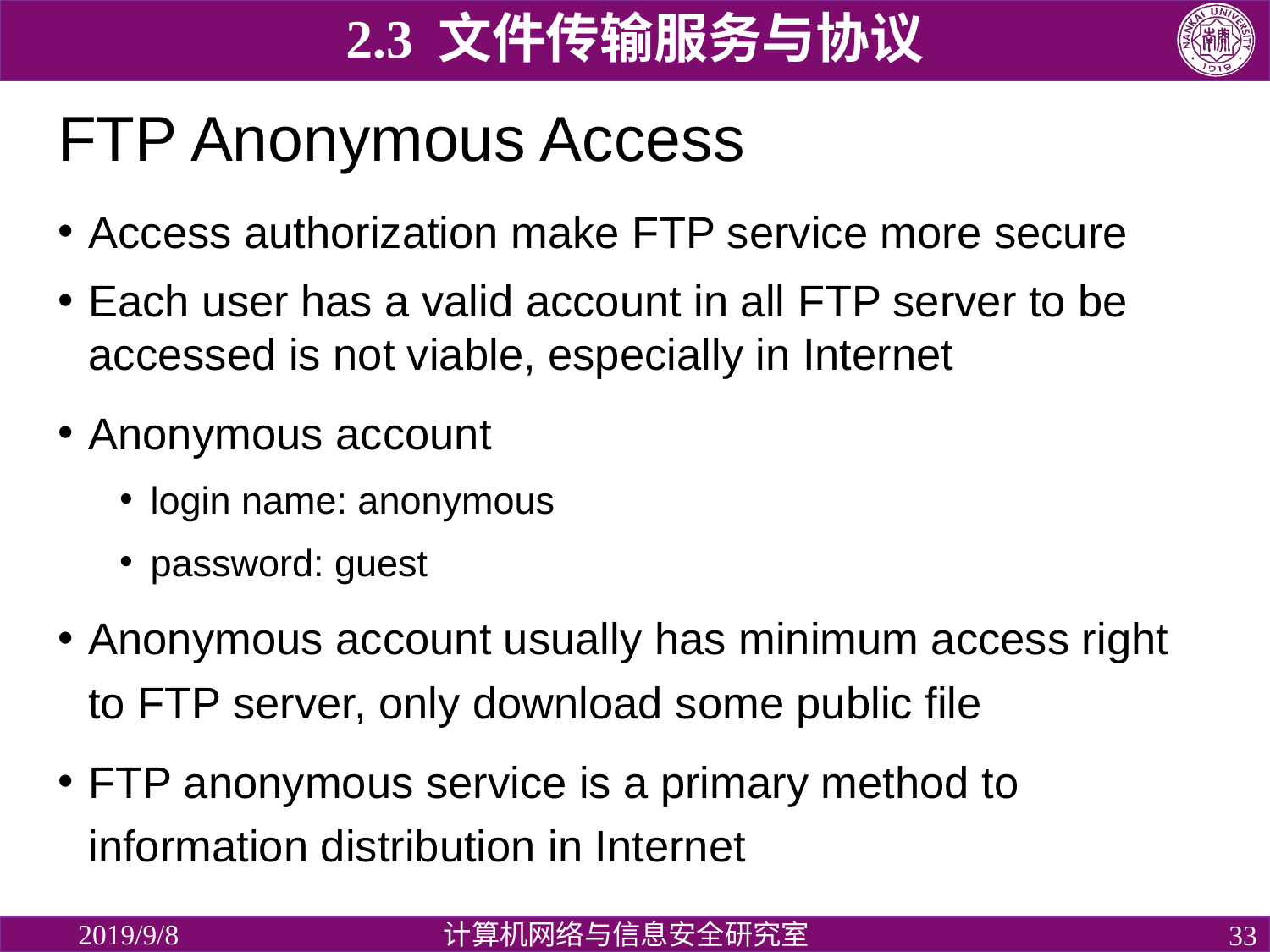

2.3 文件传输服务与协议
# FTP Anonymous Access
Access authorization make FTP service more secure
Each user has a valid account in all FTP server to be accessed is not viable, especially in Internet
Anonymous account
login name: anonymous
password: guest
Anonymous account usually has minimum access right to FTP server, only download some public file
FTP anonymous service is a primary method to information distribution in Internet